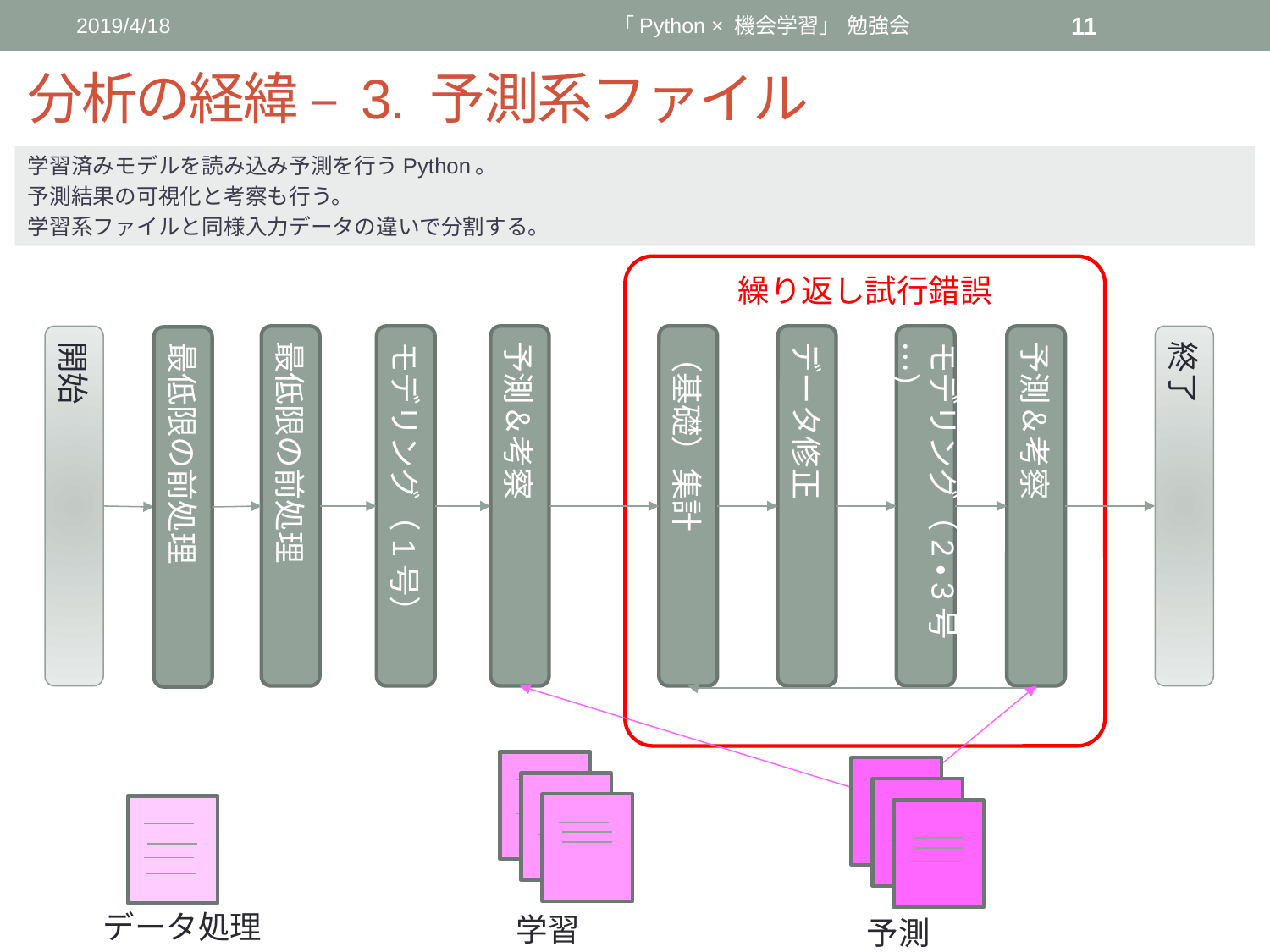

2019/4/18
「Python × 機会学習」 勉強会
11
# 分析の経緯 – 3. 予測系ファイル
学習済みモデルを読み込み予測を行うPython。
予測結果の可視化と考察も行う。
学習系ファイルと同様入力データの違いで分割する。
繰り返し試行錯誤
開始
最低限の前処理
モデリング（1号）
予測＆考察
（基礎）集計
データ修正
モデリング（2・3号…）
予測＆考察
終了
最低限の前処理

データ処理
学習
予測